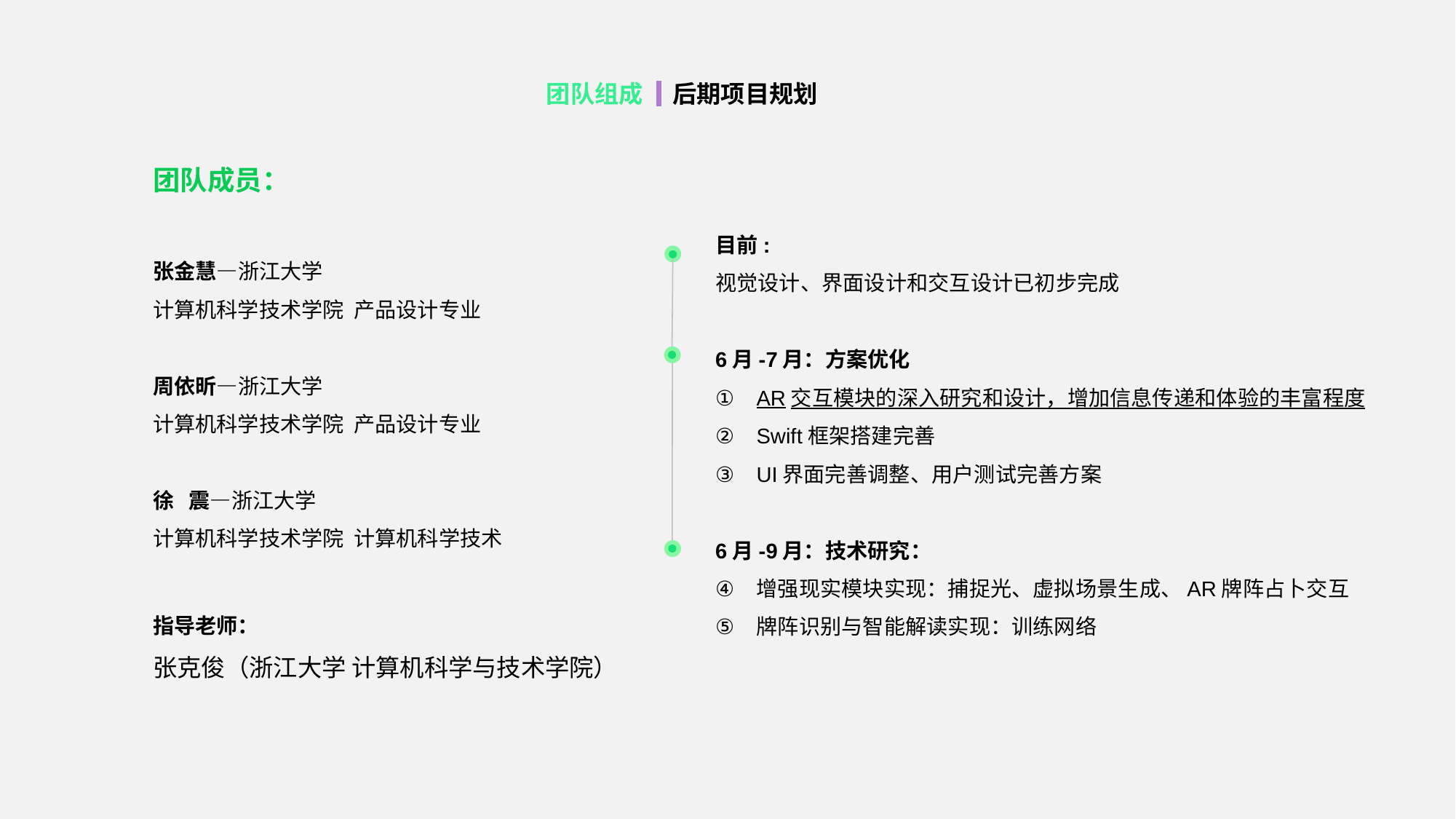

团队组成
后期项目规划
团队成员：

张金慧—浙江大学
计算机科学技术学院  产品设计专业

周依昕—浙江大学
计算机科学技术学院  产品设计专业

徐   震—浙江大学
计算机科学技术学院  计算机科学技术

指导老师：
张克俊（浙江大学 计算机科学与技术学院）

目前:
视觉设计、界面设计和交互设计已初步完成

6月-7月：方案优化
AR交互模块的深入研究和设计，增加信息传递和体验的丰富程度
Swift框架搭建完善
UI界面完善调整、用户测试完善方案

6月-9月：技术研究：
增强现实模块实现：捕捉光、虚拟场景生成、AR牌阵占卜交互
牌阵识别与智能解读实现：训练网络